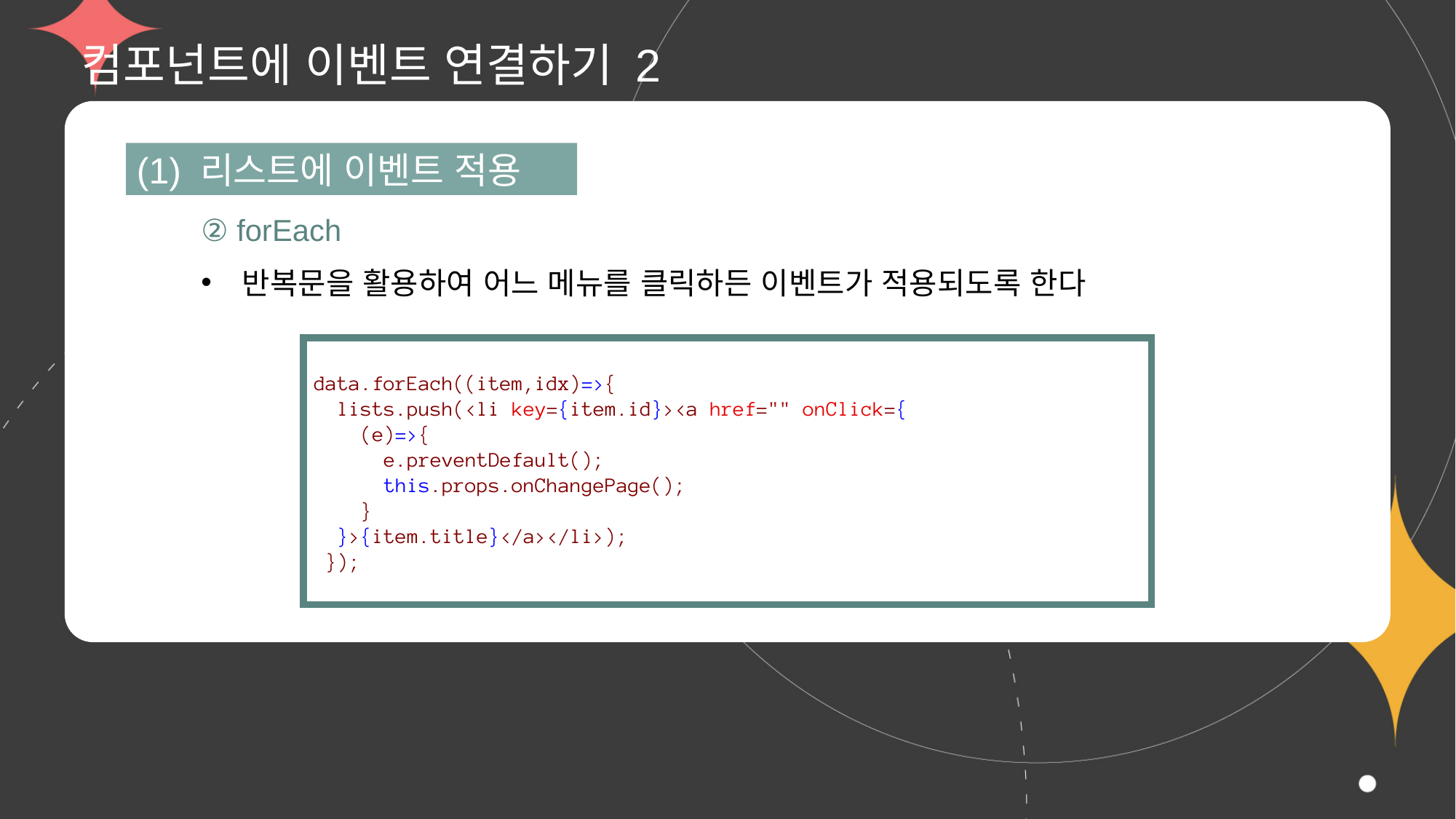

# 컴포넌트에 이벤트 연결하기 2
(1) 리스트에 이벤트 적용
② forEach
반복문을 활용하여 어느 메뉴를 클릭하든 이벤트가 적용되도록 한다
data.forEach((item,idx)=>{
  lists.push(<li key={item.id}><a href="" onClick={
    (e)=>{
      e.preventDefault();
      this.props.onChangePage();
    }
  }>{item.title}</a></li>);
 });